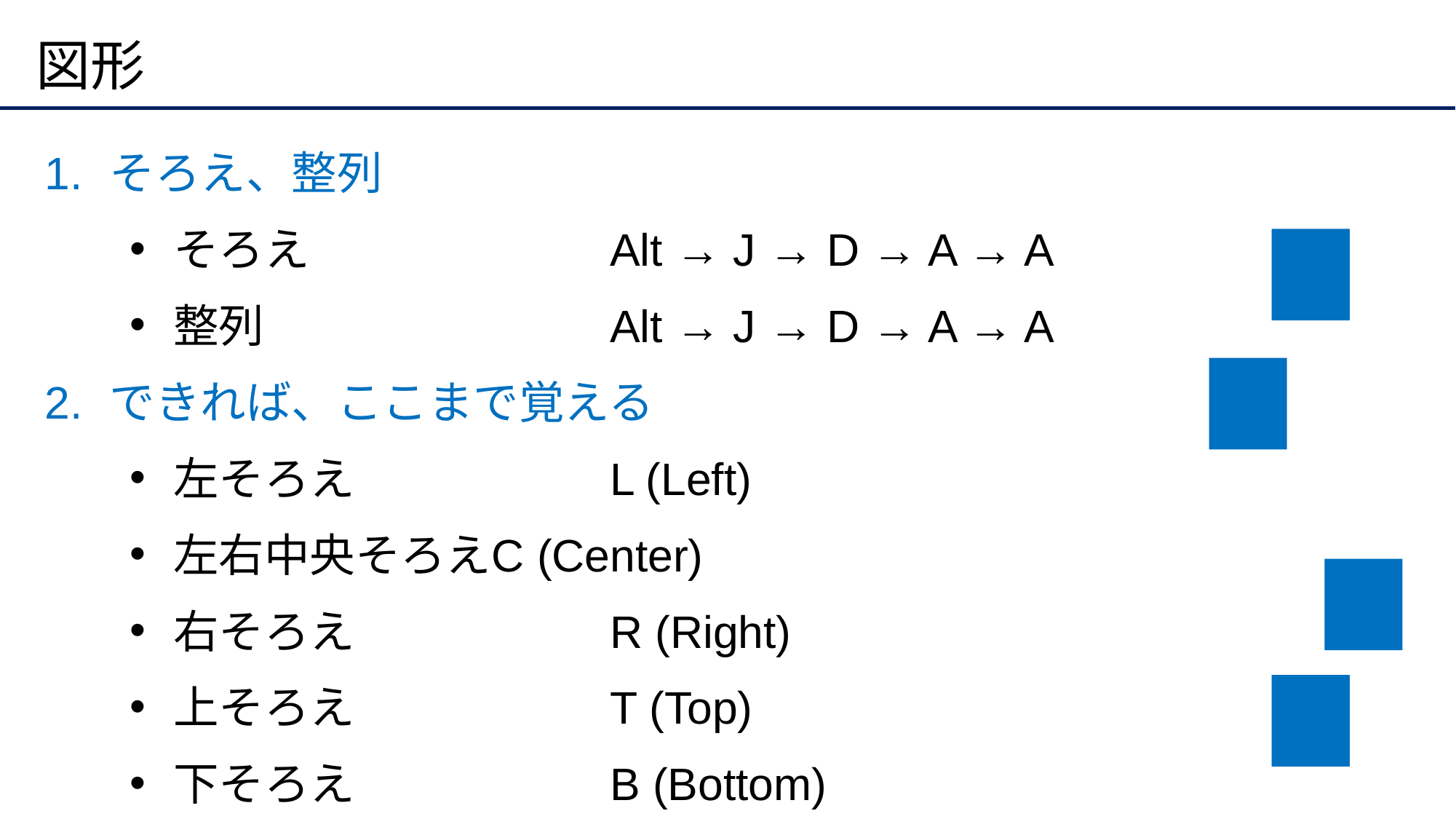

# 図形
そろえ、整列
そろえ		Alt → J → D → A → A
整列		Alt → J → D → A → A
できれば、ここまで覚える
左そろえ		L (Left)
左右中央そろえ	C (Center)
右そろえ		R (Right)
上そろえ		T (Top)
下そろえ		B (Bottom)